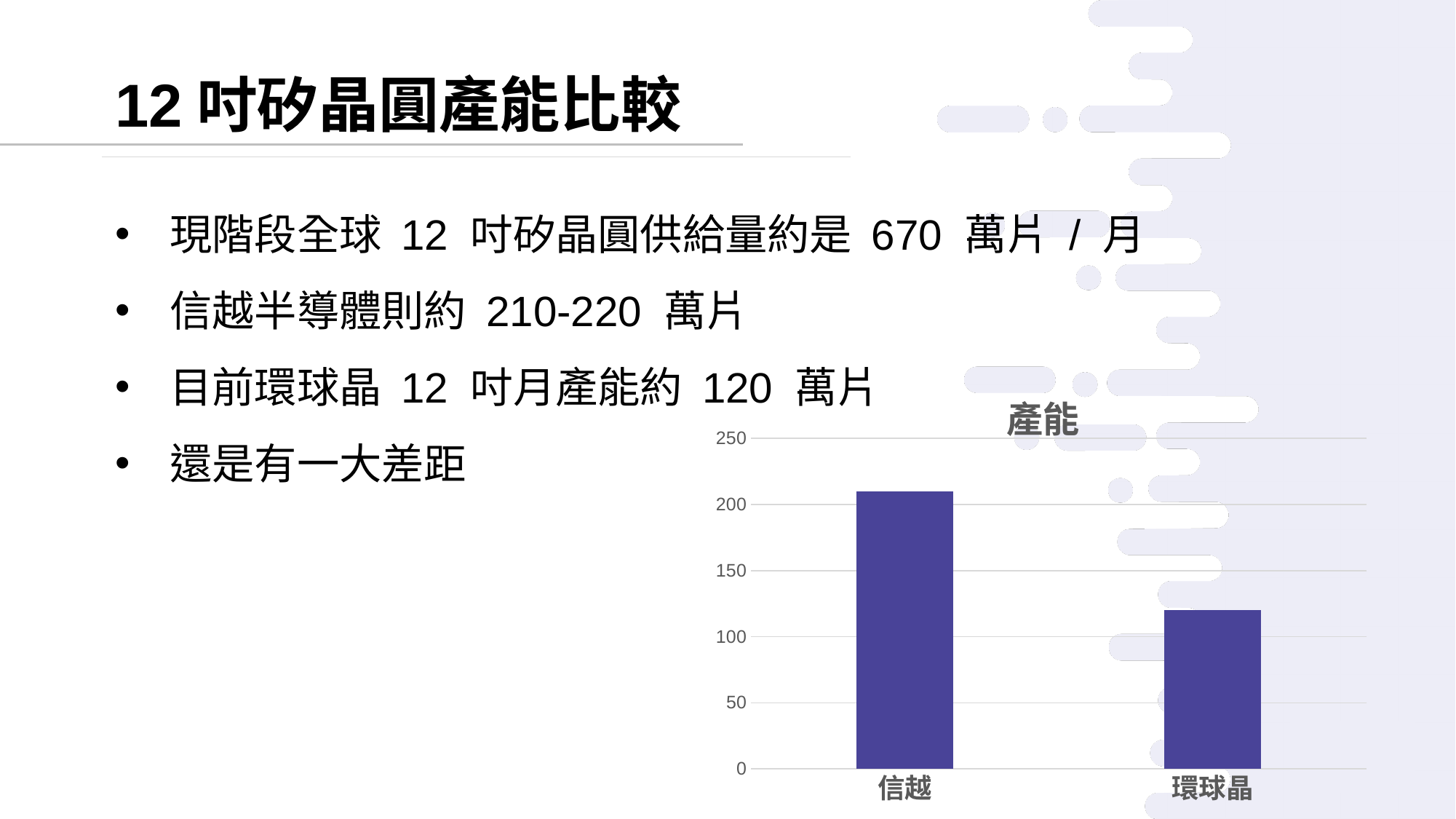

12吋矽晶圓產能比較
現階段全球 12 吋矽晶圓供給量約是 670 萬片 / 月
信越半導體則約 210-220 萬片
目前環球晶 12 吋月產能約 120 萬片
還是有一大差距

### Chart:

| Category | 產能 |
|---|---|
| 信越 | 210.0 |
| 環球晶 | 120.0 |